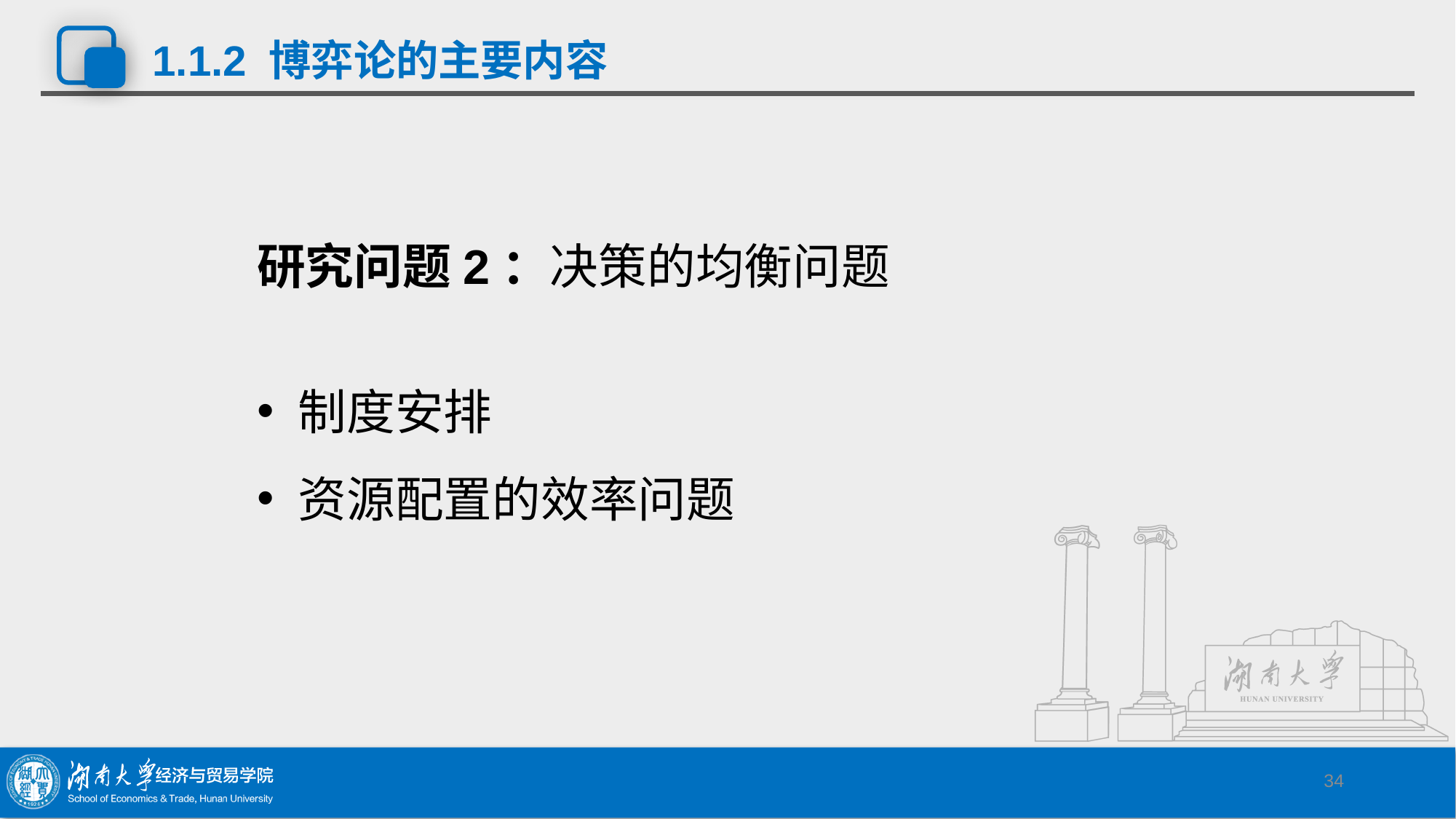

# 1.1.2 博弈论的主要内容
研究问题2：决策的均衡问题

制度安排
资源配置的效率问题